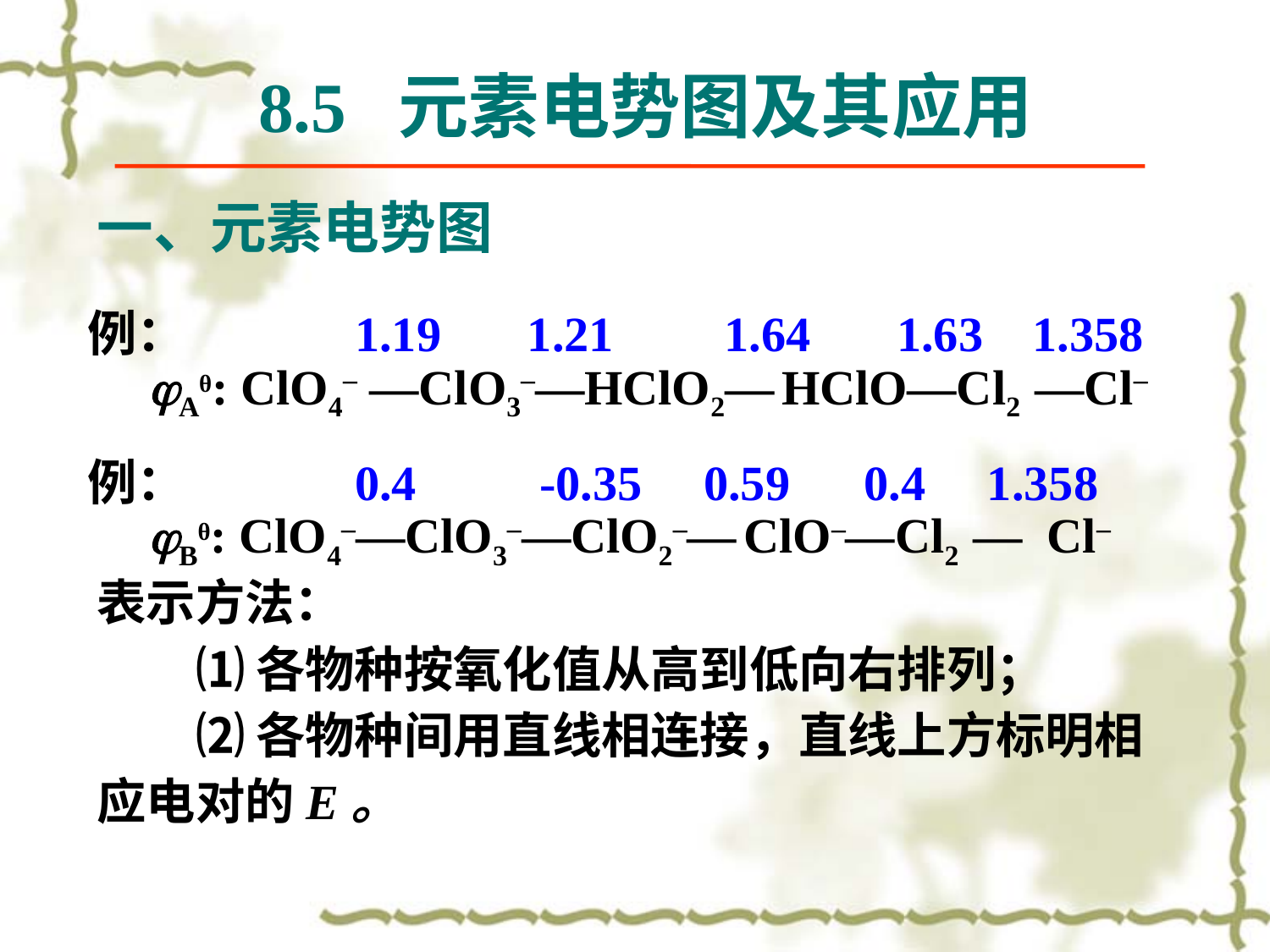

# 8.5  元素电势图及其应用

一、元素电势图
例：              1.19       1.21         1.64       1.63    1.358
     ϕAθ: ClO4– —ClO3–—HClO2— HClO—Cl2  —Cl–

例：              0.4          -0.35     0.59      0.4     1.358
     ϕBθ: ClO4–—ClO3–—ClO2–— ClO–—Cl2  —  Cl–
表示方法：
　　⑴ 各物种按氧化值从高到低向右排列；
　　⑵ 各物种间用直线相连接，直线上方标明相
应电对的E。